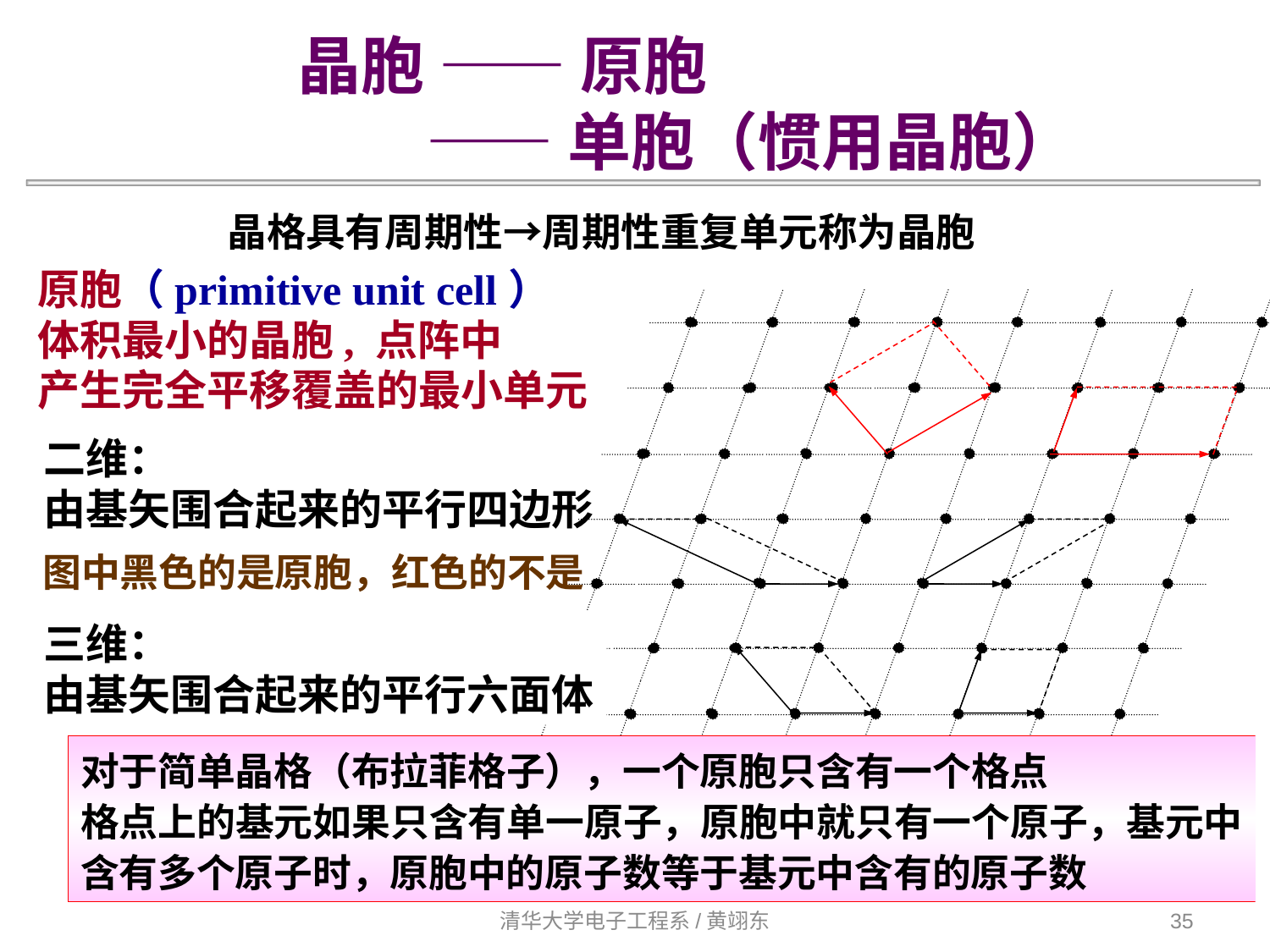

晶胞 —— 原胞
         —— 单胞（惯用晶胞）

晶格具有周期性→周期性重复单元称为晶胞

原胞（primitive unit cell）
体积最小的晶胞, 点阵中
产生完全平移覆盖的最小单元

二维：
由基矢围合起来的平行四边形

图中黑色的是原胞，红色的不是
三维：
由基矢围合起来的平行六面体
对于简单晶格（布拉菲格子），一个原胞只含有一个格点
格点上的基元如果只含有单一原子，原胞中就只有一个原子，基元中含有多个原子时，原胞中的原子数等于基元中含有的原子数
清华大学电子工程系/黄翊东
35